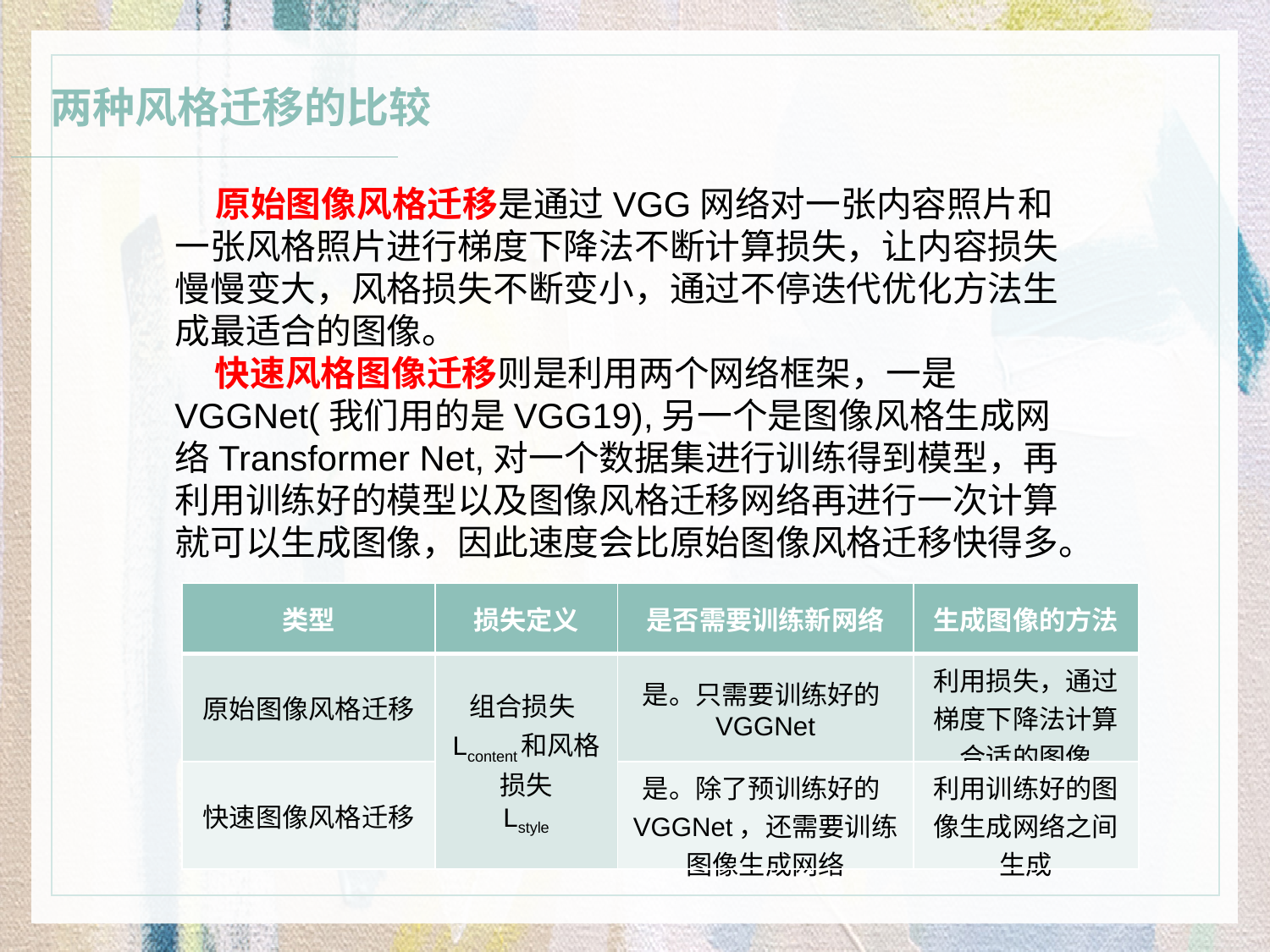

两种风格迁移的比较
    原始图像风格迁移是通过VGG网络对一张内容照片和一张风格照片进行梯度下降法不断计算损失，让内容损失慢慢变大，风格损失不断变小，通过不停迭代优化方法生成最适合的图像。
    快速风格图像迁移则是利用两个网络框架，一是VGGNet(我们用的是VGG19),另一个是图像风格生成网络Transformer Net,对一个数据集进行训练得到模型，再利用训练好的模型以及图像风格迁移网络再进行一次计算就可以生成图像，因此速度会比原始图像风格迁移快得多。
| 类型 | 损失定义 | 是否需要训练新网络 | 生成图像的方法 |
| --- | --- | --- | --- |
| 原始图像风格迁移 | 组合损失Lcontent和风格损失 Lstyle | 是。只需要训练好的VGGNet | 利用损失，通过梯度下降法计算合适的图像 |
| 快速图像风格迁移 |  | 是。除了预训练好的VGGNet，还需要训练图像生成网络 | 利用训练好的图像生成网络之间生成 |